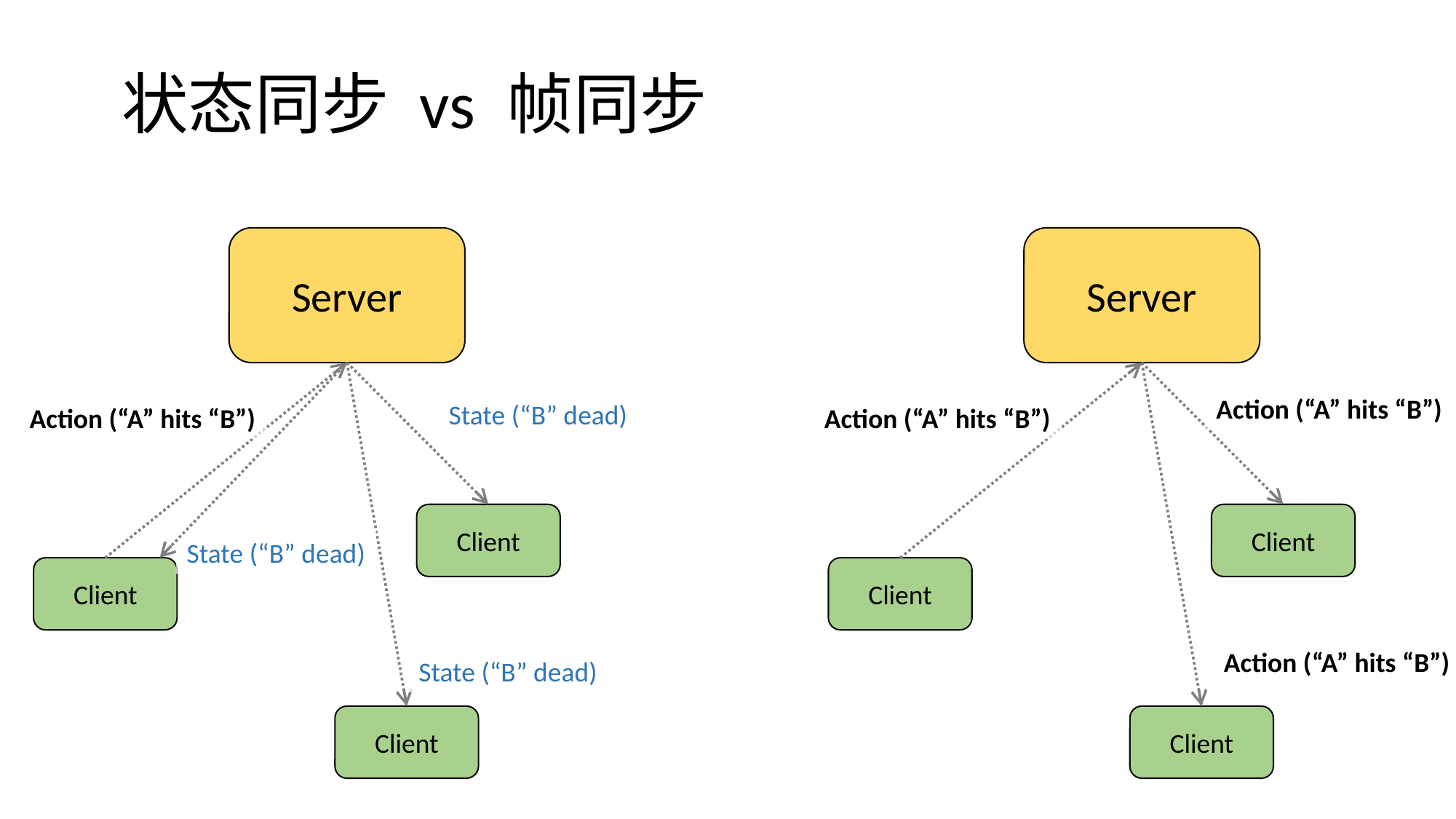

# 状态同步 vs 帧同步
Server
Server
Action (“A” hits “B”)
State (“B” dead)
State (“B” dead)
State (“B” dead)
Action (“A” hits “B”)
Action (“A” hits “B”)
Action (“A” hits “B”)
Client
Client
Client
Client
Client
Client